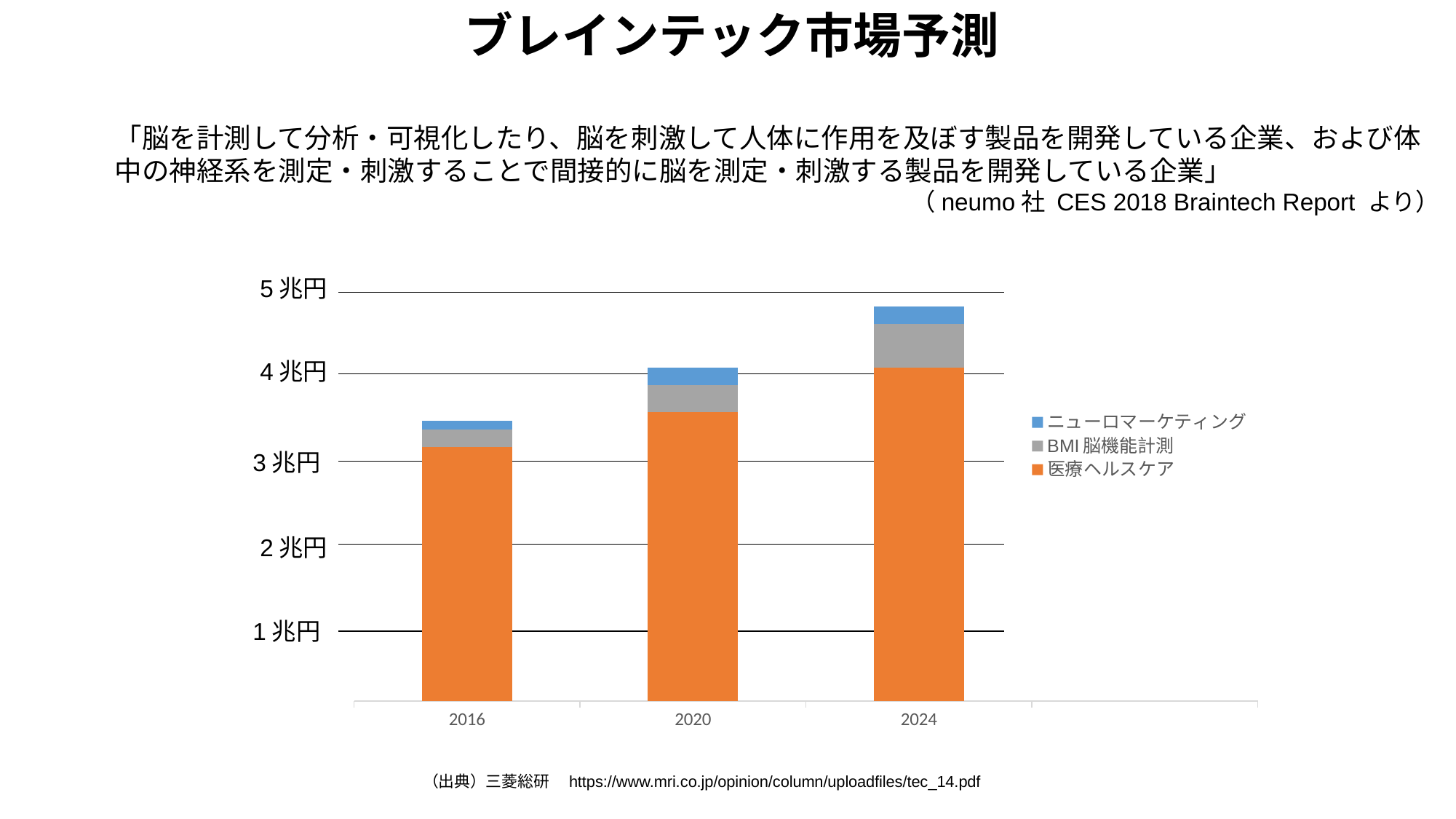

ブレインテック市場予測
「脳を計測して分析・可視化したり、脳を刺激して人体に作用を及ぼす製品を開発している企業、および体中の神経系を測定・刺激することで間接的に脳を測定・刺激する製品を開発している企業」
（neumo社 CES 2018 Braintech Report より）

### Chart

| Category | 医療ヘルスケア | BMI脳機能計測 | ニューロマーケティング |
|---|---|---|---|
| 2016 | 2.9 | 0.2 | 0.1 |
| 2020 | 3.3 | 0.3 | 0.2 |
| 2024 | 3.8 | 0.5 | 0.2 |
|  | None | None | None |
5兆円
4兆円
3兆円
2兆円
1兆円
（出典）三菱総研　https://www.mri.co.jp/opinion/column/uploadfiles/tec_14.pdf